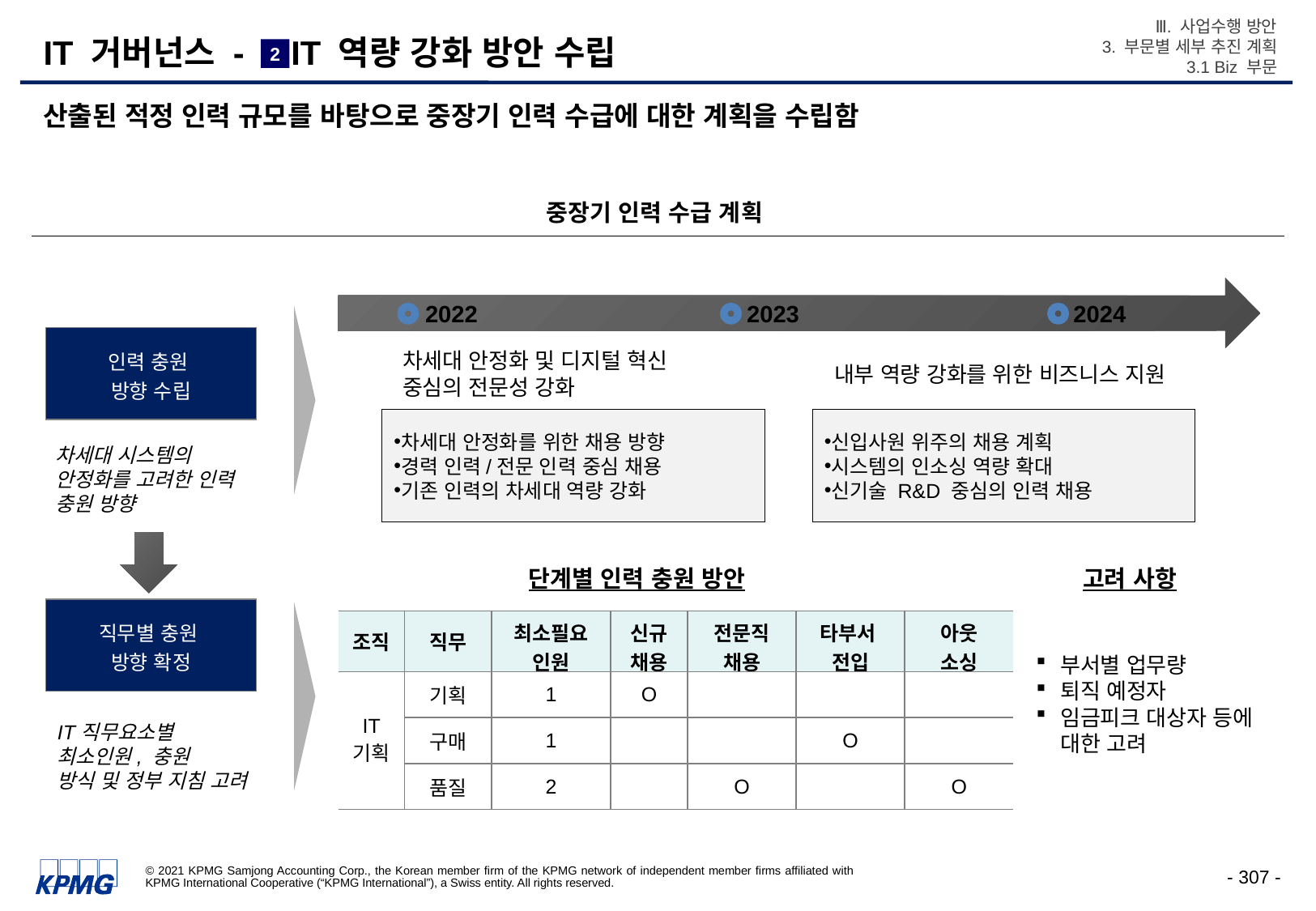

Ⅲ. 사업수행 방안
3. 부문별 세부 추진 계획
3.1 Biz 부문
# IT 거버넌스 -     IT 역량 강화 방안 수립
2
산출된 적정 인력 규모를 바탕으로 중장기 인력 수급에 대한 계획을 수립함
중장기 인력 수급 계획

2022
2023
2024

인력 충원
방향 수립
차세대 안정화 및 디지털 혁신
중심의 전문성 강화
내부 역량 강화를 위한 비즈니스 지원

차세대 안정화를 위한 채용 방향
경력 인력/전문 인력 중심 채용
기존 인력의 차세대 역량 강화
신입사원 위주의 채용 계획
시스템의 인소싱 역량 확대
신기술 R&D 중심의 인력 채용
차세대 시스템의 안정화를 고려한 인력 충원 방향

단계별 인력 충원 방안
고려 사항
직무별 충원
방향 확정
| 조직 | 직무 | 최소필요 인원 | 신규 채용 | 전문직 채용 | 타부서 전입 | 아웃 소싱 |
| --- | --- | --- | --- | --- | --- | --- |
| IT 기획 | 기획 | 1 | O |  |  |  |
|  | 구매 | 1 |  |  | O |  |
|  | 품질 | 2 |  | O |  | O |
부서별 업무량
퇴직 예정자
임금피크 대상자 등에 대한 고려

IT직무요소별
최소인원, 충원
방식 및 정부 지침 고려